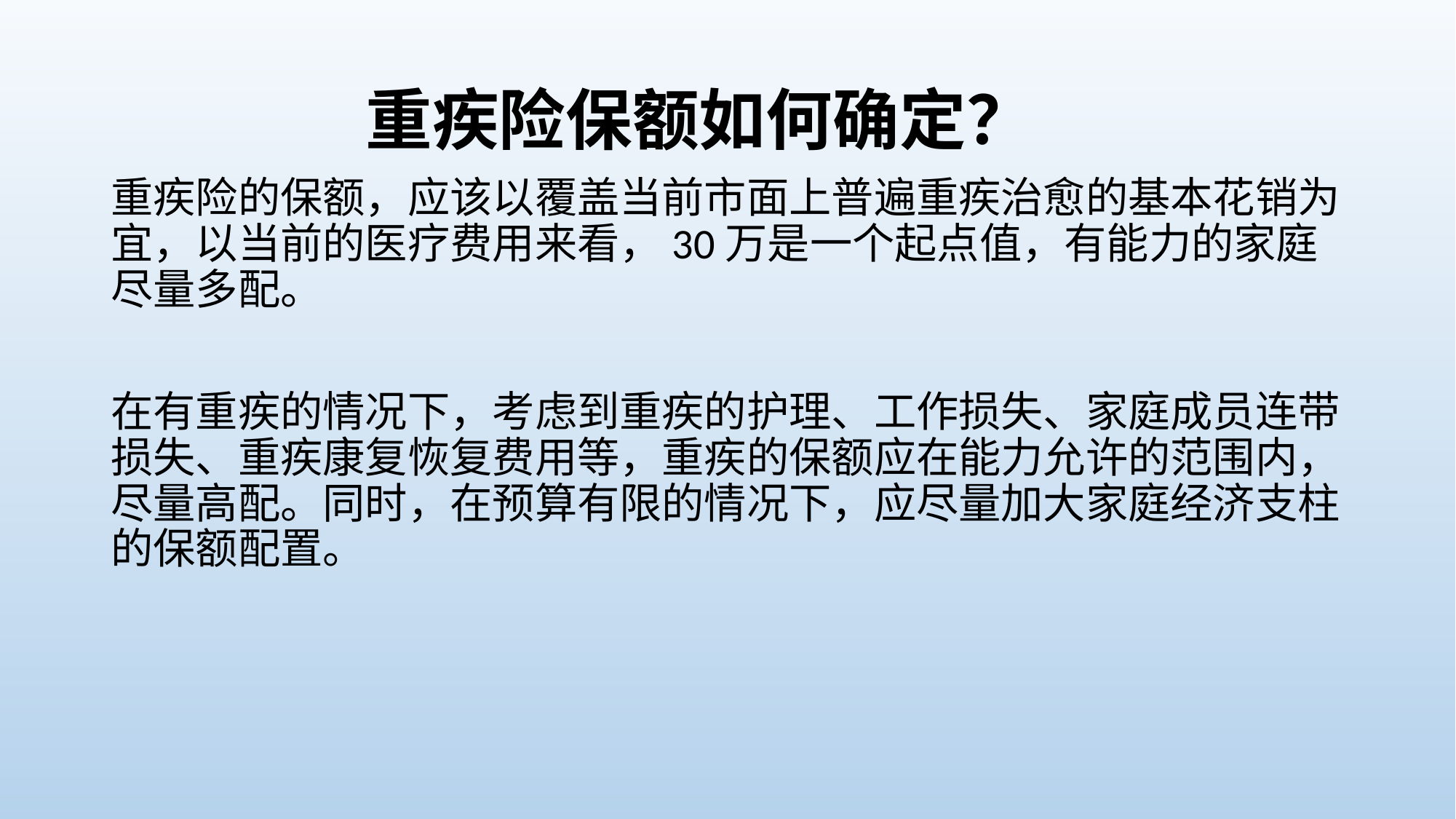

# 重疾险保额如何确定？
重疾险的保额，应该以覆盖当前市面上普遍重疾治愈的基本花销为宜，以当前的医疗费用来看，30万是一个起点值，有能力的家庭尽量多配。

在有重疾的情况下，考虑到重疾的护理、工作损失、家庭成员连带损失、重疾康复恢复费用等，重疾的保额应在能力允许的范围内，尽量高配。同时，在预算有限的情况下，应尽量加大家庭经济支柱的保额配置。